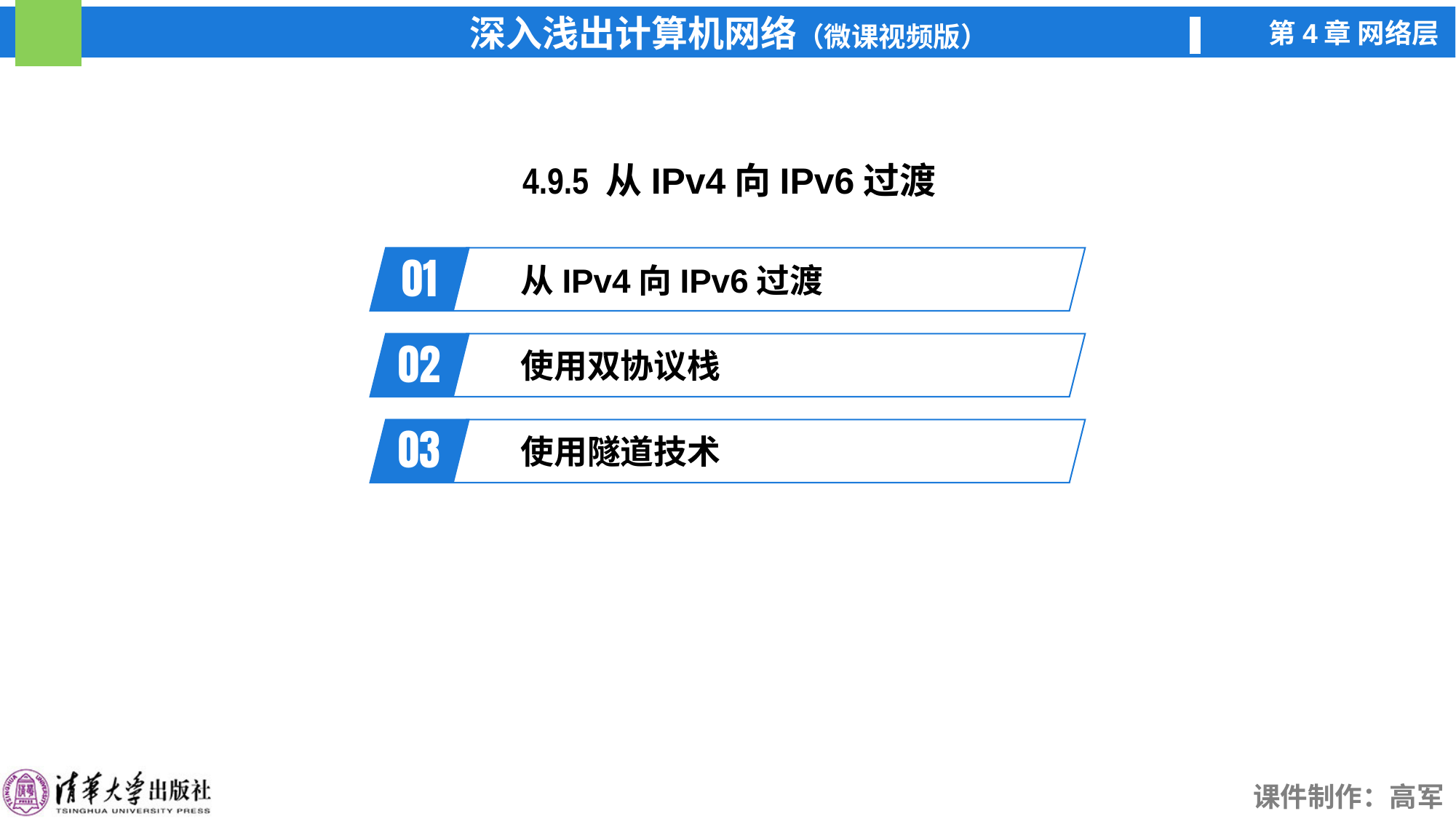

4.9.5 从IPv4向IPv6过渡
01
从IPv4向IPv6过渡
02
使用双协议栈
03
使用隧道技术